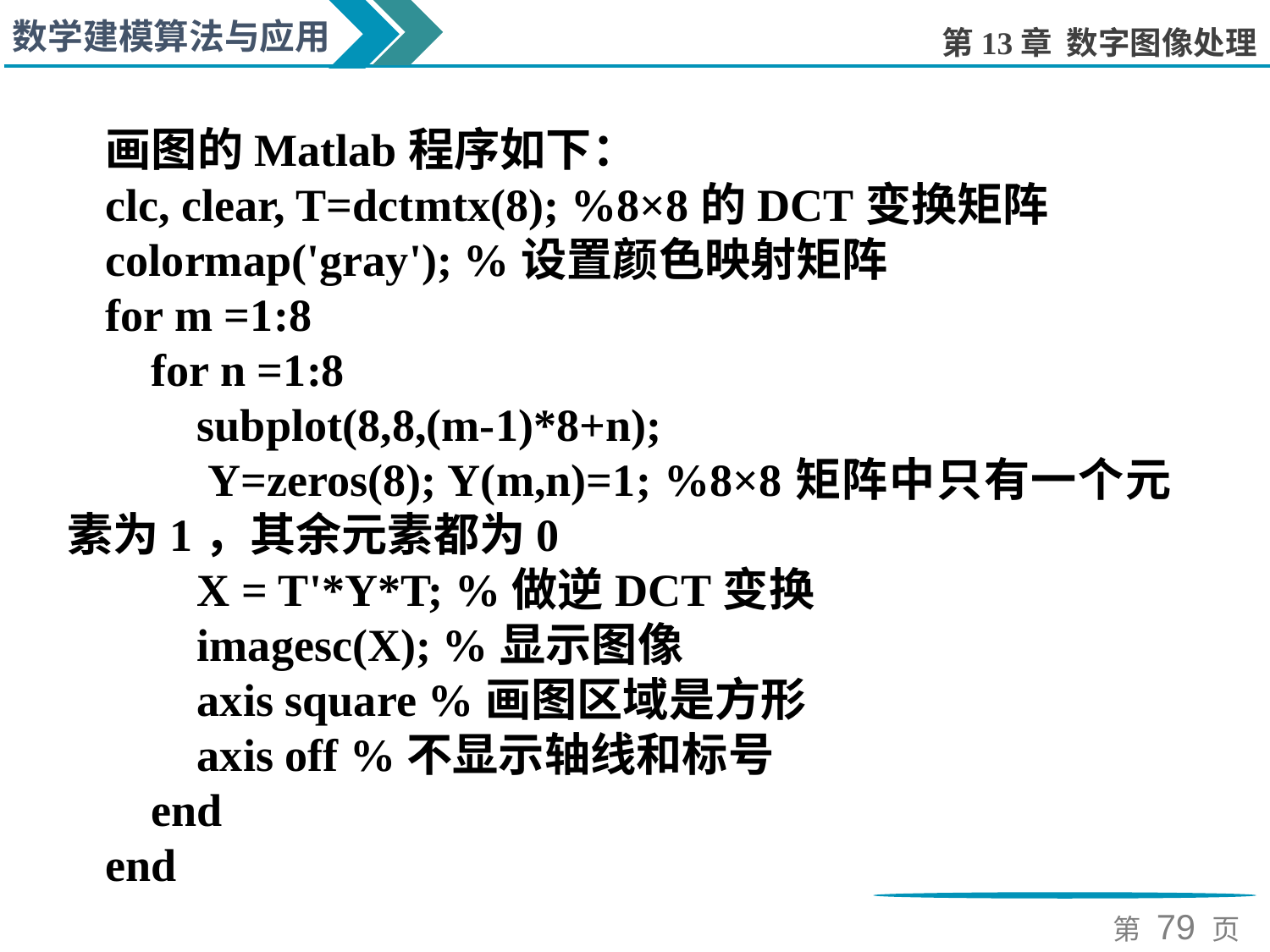

画图的Matlab程序如下：
clc, clear, T=dctmtx(8); %8×8的DCT变换矩阵
colormap('gray'); %设置颜色映射矩阵
for m =1:8
    for n =1:8
        subplot(8,8,(m-1)*8+n);
        Y=zeros(8); Y(m,n)=1; %8×8矩阵中只有一个元素为1，其余元素都为0
        X = T'*Y*T; %做逆DCT变换
        imagesc(X); %显示图像
        axis square %画图区域是方形
        axis off %不显示轴线和标号
    end
end